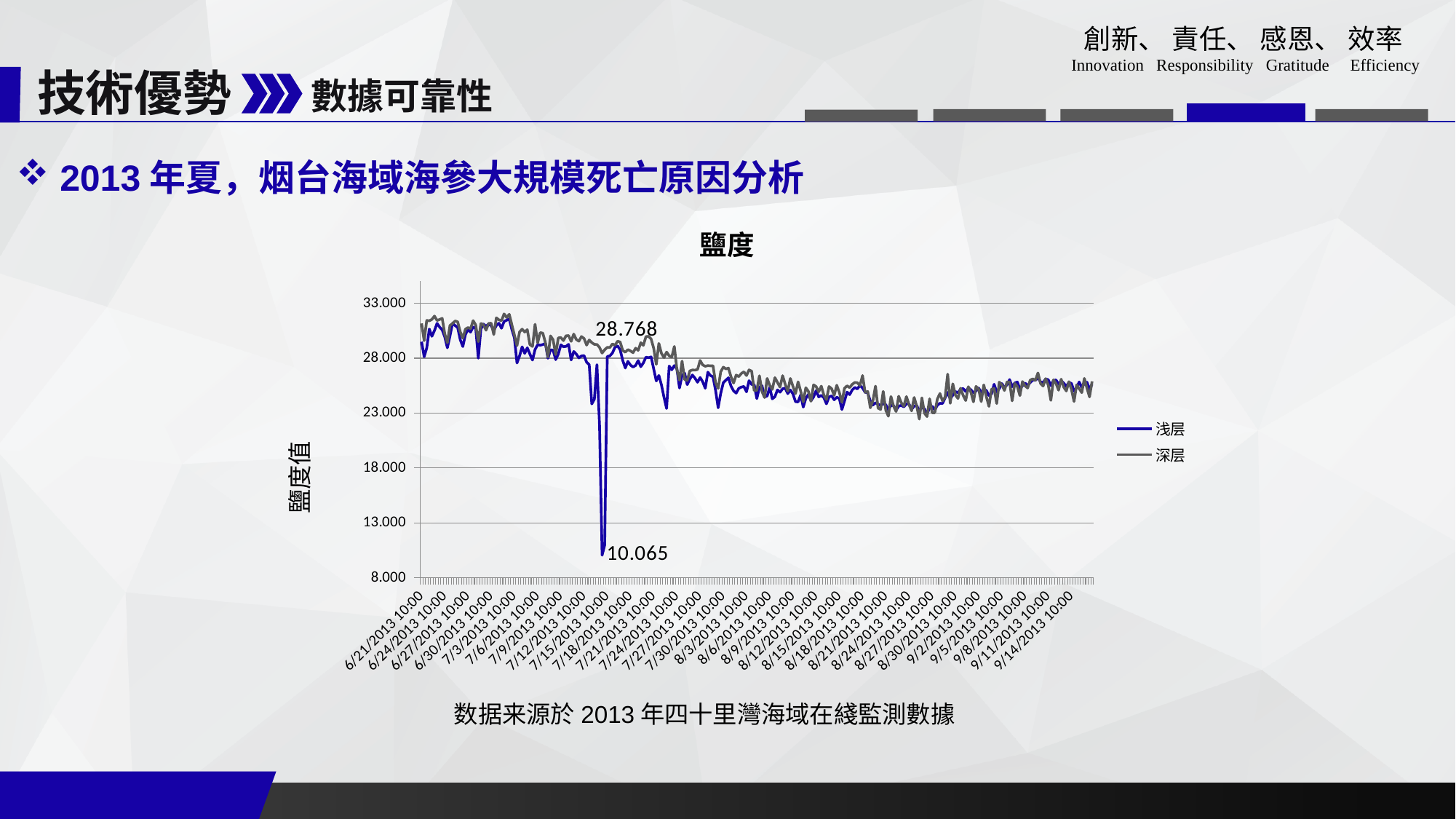

技術優勢
數據可靠性

 2013年夏，烟台海域海參大規模死亡原因分析

### Chart: 鹽度

| Category |  |  |
|---|---|---|
| 6/21/2013 10:00 | 29.499154350370766 | 31.16231007208724 |
| 6/21/2013 14:00 | 28.129810446342 | 29.592452092651335 |
| 6/21/2013 18:00 | 28.92511126558603 | 31.43283865625943 |
| 6/22/2013 10:00 | 30.64794794267211 | 31.40006019193274 |
| 6/22/2013 14:00 | 29.991292728494603 | 31.528809035091907 |
| 6/22/2013 18:00 | 30.509288041889732 | 31.834589046581087 |
| 6/23/2013 10:00 | 31.17003338734573 | 31.42672792735916 |
| 6/23/2013 14:00 | 30.82944334973659 | 31.52114096194233 |
| 6/23/2013 18:00 | 30.57109398648079 | 31.62070278182582 |
| 6/24/2013 10:00 | 29.92696381696335 | 30.20763686821806 |
| 6/24/2013 14:00 | 28.9443599664955 | 29.398799538752066 |
| 6/24/2013 18:00 | 29.998732361184295 | 30.972501912379663 |
| 6/25/2013 10:00 | 31.17081409568216 | 31.154520226773062 |
| 6/25/2013 14:00 | 30.96835374565222 | 31.38394169474152 |
| 6/25/2013 18:00 | 30.78343480226929 | 31.308499137177286 |
| 6/26/2013 10:00 | 29.67225231163243 | 30.395130946781773 |
| 6/26/2013 14:00 | 29.055374762541227 | 29.81329201068791 |
| 6/26/2013 18:00 | 30.144389764646135 | 30.641929357323427 |
| 6/27/2013 10:00 | 30.6183540292114 | 30.786572937274027 |
| 6/27/2013 14:00 | 30.370667889373095 | 30.69251108292863 |
| 6/27/2013 18:00 | 30.840625436623426 | 31.41387078680423 |
| 6/28/2013 10:00 | 30.729308292114286 | 31.01882219321779 |
| 6/28/2013 14:00 | 27.99990817611532 | 29.498761924356504 |
| 6/28/2013 18:00 | 30.658755451199095 | 31.151373950827306 |
| 6/29/2013 10:00 | 31.100690448458515 | 31.043004637759843 |
| 6/29/2013 14:00 | 30.90258486192948 | 30.54063313063179 |
| 6/29/2013 18:00 | 31.11069196589491 | 31.156863420439844 |
| 6/30/2013 10:00 | 30.94390320077436 | 31.178242029309573 |
| 6/30/2013 14:00 | 30.50439269896003 | 30.152284375416585 |
| 6/30/2013 18:00 | 30.97398328606509 | 31.672697046648814 |
| 7/1/2013 10:00 | 31.17861349399478 | 31.48581180773459 |
| 7/1/2013 14:00 | 30.72406081247243 | 31.412581940963804 |
| 7/1/2013 18:00 | 31.337729114778025 | 32.028557398079336 |
| 7/2/2013 10:00 | 31.45455518930031 | 31.705684424875884 |
| 7/2/2013 14:00 | 31.573345420037246 | 31.99335147163216 |
| 7/2/2013 18:00 | 30.62581807165579 | 31.051480035285927 |
| 7/3/2013 10:00 | 29.85327237938152 | 30.108571083982326 |
| 7/3/2013 14:00 | 27.55836435532461 | 29.137814323551495 |
| 7/3/2013 18:00 | 28.20762606875244 | 30.387553646021406 |
| 7/4/2013 10:00 | 29.02774012672517 | 30.640766537634722 |
| 7/4/2013 14:00 | 28.43297200839113 | 30.378017175275023 |
| 7/4/2013 18:00 | 28.94272128676169 | 30.59240920208488 |
| 7/5/2013 10:00 | 28.376338379938186 | 29.243721837024875 |
| 7/5/2013 14:00 | 27.82646028311698 | 29.062389396547516 |
| 7/5/2013 18:00 | 28.785257637430426 | 31.08547511274449 |
| 7/6/2013 10:00 | 29.22452265191111 | 29.39273452786813 |
| 7/6/2013 14:00 | 29.178868382968204 | 30.326522626501642 |
| 7/6/2013 18:00 | 29.240749691629322 | 30.277368082042333 |
| 7/7/2013 10:00 | 29.338058309944795 | 29.428346928225043 |
| 7/7/2013 14:00 | 27.99360006130883 | 28.103880410424395 |
| 7/7/2013 18:00 | 28.760150062168286 | 30.027729021617684 |
| 7/8/2013 10:00 | 28.724978679966988 | 29.66902133698982 |
| 7/8/2013 14:00 | 27.86702385521275 | 28.324903217288536 |
| 7/8/2013 18:00 | 28.361538689674827 | 29.843331385969233 |
| 7/9/2013 10:00 | 29.207635475723002 | 29.878604843855314 |
| 7/9/2013 14:00 | 29.04463634249569 | 29.601484784097018 |
| 7/9/2013 18:00 | 29.070242170646402 | 30.034727022437366 |
| 7/10/2013 10:00 | 29.25886428957983 | 30.054089112583693 |
| 7/10/2013 14:00 | 27.835133411582454 | 29.531102580002916 |
| 7/10/2013 18:00 | 28.611019349237214 | 30.19365765769915 |
| 7/11/2013 10:00 | 28.367074179225128 | 29.693549758413553 |
| 7/11/2013 14:00 | 28.02301791550533 | 29.54428449032688 |
| 7/11/2013 18:00 | 28.20204164244293 | 29.965734330563155 |
| 7/12/2013 10:00 | 28.22896888957503 | 29.792989097127663 |
| 7/12/2013 14:00 | 27.627115455838652 | 29.18379788989109 |
| 7/12/2013 18:00 | 27.40964819410489 | 29.65471230468585 |
| 7/13/2013 10:00 | 23.83237611888569 | 29.42006167902919 |
| 7/13/2013 14:00 | 24.26859518365329 | 29.256503379610226 |
| 7/13/2013 18:00 | 27.41439083701449 | 29.24588036883409 |
| 7/14/2013 10:00 | 21.881455414751198 | 28.97863910991379 |
| 7/14/2013 14:00 | 10.065099263362605 | 28.462094184390846 |
| 7/14/2013 18:00 | 10.986371992130115 | 28.76819098686249 |
| 7/15/2013 10:00 | 28.151824948056095 | 28.983525940537294 |
| 7/15/2013 14:00 | 28.205553596816074 | 28.96676695819409 |
| 7/15/2013 18:00 | 28.467658901450967 | 29.292526415472516 |
| 7/16/2013 10:00 | 28.99592981840209 | 29.173827924329792 |
| 7/16/2013 14:00 | 29.12601776548715 | 29.544632005188795 |
| 7/16/2013 18:00 | 28.759895440781932 | 29.46929990659147 |
| 7/17/2013 10:00 | 27.79803803138104 | 28.701951243663324 |
| 7/17/2013 14:00 | 27.10419112162415 | 28.54226909515244 |
| 7/17/2013 18:00 | 27.71087915864222 | 28.77689943972051 |
| 7/18/2013 10:00 | 27.375685731312625 | 28.65993559628088 |
| 7/18/2013 14:00 | 27.195198526241832 | 28.49492794958923 |
| 7/18/2013 18:00 | 27.340043514737168 | 28.91100494741763 |
| 7/19/2013 10:00 | 27.783809445779198 | 28.7068471282848 |
| 7/19/2013 14:00 | 27.22213448221989 | 29.40788821188936 |
| 7/19/2013 18:00 | 27.567626265151002 | 29.165685093710156 |
| 7/20/2013 10:00 | 28.09339838970425 | 29.962652605454792 |
| 7/20/2013 14:00 | 28.038301740230033 | 29.985036288188486 |
| 7/20/2013 18:00 | 28.118072341794385 | 29.744133659410693 |
| 7/21/2013 10:00 | 27.01867772141227 | 28.894755990657895 |
| 7/21/2013 14:00 | 25.926546223563655 | 27.43481024508479 |
| 7/21/2013 18:00 | 26.428699375564346 | 29.341715715292995 |
| 7/22/2013 10:00 | 25.567267122288634 | 28.440944135321125 |
| 7/22/2013 14:00 | 24.430202403811496 | 28.054627062749333 |
| 7/22/2013 18:00 | 23.418461023850593 | 28.553999515560488 |
| 7/23/2013 10:00 | 27.284461782060866 | 28.219796164097925 |
| 7/23/2013 14:00 | 26.941709488511577 | 28.097190555952498 |
| 7/23/2013 18:00 | 27.32953548594389 | 29.065757203006893 |
| 7/24/2013 10:00 | 27.01994605520391 | 26.962613491927762 |
| 7/24/2013 14:00 | 25.28014285449909 | 25.99536163777729 |
| 7/24/2013 18:00 | 26.453381664126077 | 27.729384940389814 |
| 7/25/2013 10:00 | 26.638813737841048 | 26.055754707175588 |
| 7/25/2013 14:00 | 25.58820421182809 | 25.972072022312528 |
| 7/25/2013 18:00 | 26.091756748300725 | 26.837408962714914 |
| 7/26/2013 10:00 | 26.46935763883107 | 26.924219273837796 |
| 7/26/2013 14:00 | 26.17922657658652 | 26.912072362158458 |
| 7/26/2013 18:00 | 25.81051677550402 | 26.96728918160477 |
| 7/27/2013 10:00 | 26.238237972720164 | 27.79161623022601 |
| 7/27/2013 14:00 | 25.85703246275323 | 27.385406189986103 |
| 7/27/2013 18:00 | 25.25726719796863 | 27.26297072322167 |
| 7/28/2013 10:00 | 26.72792921474093 | 27.322707949549553 |
| 7/28/2013 14:00 | 26.420822901740262 | 27.30295315780734 |
| 7/28/2013 18:00 | 26.305269265831182 | 27.30494291343649 |
| 7/29/2013 10:00 | 25.066548830846376 | 25.77721706805159 |
| 7/29/2013 14:00 | 23.48494128956428 | 25.245354181554436 |
| 7/29/2013 18:00 | 24.810333312886897 | 26.767543825574354 |
| 7/30/2013 10:00 | 25.767413998682443 | 27.183873792710497 |
| 7/30/2013 14:00 | 25.999133710125 | 27.02498798252898 |
| 7/30/2013 18:00 | 26.2166242518333 | 27.097347067077493 |
| 7/31/2013 10:00 | 25.45661022771963 | 26.306243096084046 |
| 7/31/2013 14:00 | 25.021550531358876 | 25.734350509463578 |
| 8/1/2013 18:00 | 24.820259007852815 | 26.465785760478987 |
| 8/2/2013 10:00 | 25.247059149823887 | 26.320521032273145 |
| 8/2/2013 14:00 | 25.36749465601651 | 26.60660975016363 |
| 8/2/2013 18:00 | 25.42468883930966 | 26.76092277855559 |
| 8/3/2013 10:00 | 24.937123676047527 | 26.41584927518489 |
| 8/3/2013 14:00 | 25.94814649096287 | 26.932127080512586 |
| 8/3/2013 18:00 | 25.61650656229633 | 26.820505122081844 |
| 8/4/2013 10:00 | 25.573358308456314 | 25.04463744495109 |
| 8/4/2013 14:00 | 24.31777606714629 | 25.077614941482864 |
| 8/4/2013 18:00 | 25.372697482386528 | 26.39911231943603 |
| 8/5/2013 10:00 | 25.490105994463274 | 24.963513835424955 |
| 8/5/2013 14:00 | 24.47301791443167 | 24.411914576348497 |
| 8/5/2013 18:00 | 24.55583218532131 | 26.155689893294415 |
| 8/6/2013 10:00 | 25.353146513430982 | 25.527352644118075 |
| 8/6/2013 14:00 | 24.300568699435857 | 25.16438561116417 |
| 8/6/2013 18:00 | 24.48727040862578 | 26.228423416816288 |
| 8/7/2013 10:00 | 25.111590866500475 | 25.796919800861662 |
| 8/7/2013 14:00 | 24.903471097305626 | 25.368559501790653 |
| 8/7/2013 18:00 | 25.212295443429444 | 26.408386037507558 |
| 8/8/2013 10:00 | 25.273947128371752 | 25.627709022593432 |
| 8/8/2013 14:00 | 24.77074788890327 | 25.0041546906683 |
| 8/8/2013 18:00 | 25.105870675824765 | 26.151734795884398 |
| 8/9/2013 10:00 | 24.756636962482787 | 25.43877241018489 |
| 8/9/2013 14:00 | 24.03663296060057 | 24.776101036075627 |
| 8/9/2013 18:00 | 24.021681006310356 | 25.843024137117126 |
| 8/10/2013 10:00 | 24.654000529394295 | 25.00575694819795 |
| 8/10/2013 14:00 | 23.549564053605952 | 24.02357246107127 |
| 8/10/2013 18:00 | 24.3430159094391 | 25.310108145950988 |
| 8/11/2013 10:00 | 24.704323933833216 | 24.980387023664786 |
| 8/11/2013 14:00 | 24.129345101544093 | 24.074638254013465 |
| 8/11/2013 18:00 | 24.465409612480276 | 25.570049417017863 |
| 8/12/2013 10:00 | 25.048820009375216 | 25.422253189945 |
| 8/12/2013 14:00 | 24.475816713104926 | 24.93487870324382 |
| 8/12/2013 18:00 | 24.612388573402892 | 25.45558080622106 |
| 8/13/2013 10:00 | 24.40199764329776 | 24.639158542574837 |
| 8/13/2013 14:00 | 23.847137493617875 | 24.229185143836144 |
| 8/13/2013 18:00 | 24.473011144892595 | 25.422802058661187 |
| 8/14/2013 10:00 | 24.566857207110214 | 25.221857928643654 |
| 8/14/2013 14:00 | 24.211198986199033 | 24.616857270508564 |
| 8/14/2013 18:00 | 24.445806997650614 | 25.536576926523935 |
| 8/15/2013 10:00 | 24.32340583424881 | 24.877686944665133 |
| 8/15/2013 14:00 | 23.324493331580925 | 23.981496561440206 |
| 8/15/2013 18:00 | 24.100688937313453 | 25.263798594975565 |
| 8/16/2013 10:00 | 24.912079258459126 | 25.48768560286028 |
| 8/16/2013 14:00 | 24.68060359527458 | 25.31420785887566 |
| 8/16/2013 18:00 | 25.108492510057566 | 25.62209238165373 |
| 8/17/2013 10:00 | 25.337241195407834 | 25.790560966448435 |
| 8/17/2013 14:00 | 25.201493151356097 | 25.761363757951614 |
| 8/17/2013 18:00 | 25.52950953767843 | 25.513074916627236 |
| 8/18/2013 10:00 | 25.290267719197505 | 26.42006026722913 |
| 8/18/2013 14:00 | 24.89797181859939 | 24.89426002838623 |
| 8/18/2013 18:00 | 24.8562772070389 | 24.963789831489695 |
| 8/19/2013 10:00 | 24.08271485421365 | 23.479900810709786 |
| 8/19/2013 14:00 | 23.734735547914116 | 24.124832780154478 |
| 8/19/2013 18:00 | 23.93890799427699 | 25.455787447247353 |
| 8/20/2013 10:00 | 23.81947601783889 | 23.455470553256326 |
| 8/20/2013 14:00 | 23.685539336300824 | 23.328365044347787 |
| 8/20/2013 18:00 | 23.860616038843105 | 24.98061913102625 |
| 8/21/2013 10:00 | 23.761764070212067 | 23.25759483213609 |
| 8/21/2013 14:00 | 23.30817691039383 | 22.717143475299167 |
| 8/21/2013 18:00 | 23.69271879150342 | 24.508958175898105 |
| 8/22/2013 10:00 | 23.680908058202732 | 23.646020898405027 |
| 8/22/2013 14:00 | 23.267427330936187 | 23.139841235300253 |
| 8/22/2013 18:00 | 23.634843786756978 | 24.53661421522607 |
| 8/23/2013 10:00 | 23.704395029223203 | 23.94558461573131 |
| 8/23/2013 14:00 | 23.567270534234414 | 23.6325403129412 |
| 8/23/2013 18:00 | 23.846856165922105 | 24.504366335024006 |
| 8/24/2013 10:00 | 23.82492672671179 | 23.78561551521456 |
| 8/24/2013 14:00 | 23.345651540480226 | 23.20329604891878 |
| 8/24/2013 18:00 | 23.63880493948029 | 24.42350755655082 |
| 8/25/2013 10:00 | 23.692765803366527 | 23.63661927351911 |
| 8/25/2013 14:00 | 23.193020836579148 | 22.455990074710126 |
| 8/25/2013 18:00 | 23.52680588189728 | 24.389911115327777 |
| 8/26/2013 10:00 | 23.392918084115326 | 23.000966236321556 |
| 8/26/2013 14:00 | 22.922434010893646 | 22.68226293096031 |
| 8/26/2013 18:00 | 23.501034855468603 | 24.303660093144 |
| 8/27/2013 10:00 | 23.626588874440326 | 23.018045658371772 |
| 8/27/2013 14:00 | 23.27905743310733 | 23.034376854909187 |
| 8/27/2013 18:00 | 23.725227775010577 | 24.284259924408534 |
| 8/28/2013 10:00 | 23.88922839210763 | 24.78330612111563 |
| 8/28/2013 14:00 | 23.88112619816349 | 24.108451339060288 |
| 8/28/2013 18:00 | 24.384709712081026 | 24.442619807902183 |
| 8/29/2013 10:00 | 24.885775356892925 | 26.543510513730585 |
| 8/29/2013 14:00 | 24.296268257326712 | 23.89048251368373 |
| 8/29/2013 18:00 | 24.646142516951645 | 25.66315072622468 |
| 8/30/2013 10:00 | 24.958814063424704 | 24.642453833094788 |
| 8/30/2013 14:00 | 24.855291684796892 | 24.329354035383787 |
| 8/30/2013 18:00 | 25.17715137355313 | 25.265633858460095 |
| 8/31/2013 10:00 | 25.23329718460019 | 24.61467211360018 |
| 8/31/2013 14:00 | 24.968498004555194 | 24.141071828574354 |
| 8/31/2013 18:00 | 25.28980103586932 | 25.40566570242093 |
| 9/1/2013 10:00 | 25.126461824059536 | 24.907273269074388 |
| 9/1/2013 14:00 | 24.84905218999621 | 24.02636970107297 |
| 9/1/2013 18:00 | 25.01079918306919 | 25.43498861220659 |
| 9/2/2013 10:00 | 25.281845493836524 | 25.189389486124707 |
| 9/2/2013 14:00 | 24.888739614236506 | 24.04371942434759 |
| 9/2/2013 18:00 | 25.1713263913671 | 25.568063352687687 |
| 9/3/2013 10:00 | 25.055108071600973 | 24.47964832392822 |
| 9/3/2013 14:00 | 24.60422935934038 | 23.60936782057123 |
| 9/3/2013 18:00 | 24.753232788312026 | 25.177074866053335 |
| 9/4/2013 10:00 | 25.626936818210968 | 25.248757682660923 |
| 9/4/2013 14:00 | 24.915243044844882 | 23.869094269294607 |
| 9/4/2013 18:00 | 25.23120743606553 | 25.820064141228148 |
| 9/5/2013 10:00 | 25.68695939929892 | 25.577593141881692 |
| 9/5/2013 14:00 | 25.324618578369662 | 25.059148607855185 |
| 9/5/2013 18:00 | 25.58310269067873 | 25.84206402268014 |
| 9/6/2013 10:00 | 26.052362942909596 | 25.83742675142669 |
| 9/6/2013 14:00 | 25.40236021720109 | 24.117048058736795 |
| 9/6/2013 18:00 | 25.737350948357754 | 25.70039993673578 |
| 9/7/2013 10:00 | 25.827986534388927 | 25.416417790008495 |
| 9/7/2013 14:00 | 25.19021599666926 | 24.595972958999013 |
| 9/7/2013 18:00 | 25.50139791108911 | 25.876499215414785 |
| 9/8/2013 10:00 | 25.727239037535526 | 25.4786947450496 |
| 9/8/2013 14:00 | 25.503473821085166 | 25.27938851502389 |
| 9/8/2013 18:00 | 25.78930144949425 | 26.000287045335046 |
| 9/9/2013 10:00 | 26.003023034005295 | 26.11250028860933 |
| 9/9/2013 14:00 | 25.99522257522598 | 25.987349375043724 |
| 9/9/2013 18:00 | 26.214065415880075 | 26.653016723265008 |
| 9/10/2013 10:00 | 25.845106019108286 | 25.694675493339865 |
| 9/10/2013 14:00 | 25.77817745455485 | 25.458949077747373 |
| 9/10/2013 18:00 | 26.108245183450435 | 26.13847811432507 |
| 9/11/2013 10:00 | 26.037211253026104 | 25.551270587396754 |
| 9/11/2013 14:00 | 25.496162217570262 | 24.16241178931062 |
| 9/11/2013 18:00 | 25.96039899267982 | 26.025422083592623 |
| 9/12/2013 10:00 | 26.017473275938876 | 25.69389328793601 |
| 9/12/2013 14:00 | 25.63141887316659 | 25.084917065614608 |
| 9/12/2013 18:00 | 25.93313258240949 | 26.087657092552178 |
| 9/13/2013 10:00 | 25.72922750316511 | 25.36581192928719 |
| 9/13/2013 14:00 | 25.43021360005546 | 25.011074128732243 |
| 9/13/2013 18:00 | 25.788905520162988 | 25.86463450509548 |
| 9/14/2013 10:00 | 25.701172953161755 | 25.15367476174212 |
| 9/14/2013 14:00 | 24.975397251519176 | 24.056636677837325 |
| 9/14/2013 18:00 | 25.32064330886663 | 25.573156714424293 |
| 9/15/2013 10:00 | 25.832226262096928 | 25.226840854448547 |
| 9/15/2013 14:00 | 25.35484696763099 | 24.8625383009665 |
| 9/15/2013 18:00 | 25.67672259817449 | 26.1627444784092 |
| 9/16/2013 10:00 | 25.81215645301923 | 25.279035216330282 |
| 9/16/2013 14:00 | 25.18598719327053 | 24.474783687628026 |
| 9/16/2013 18:00 | 25.621145065487635 | 25.88762326966429 |
数据来源於2013年四十里灣海域在綫監測數據